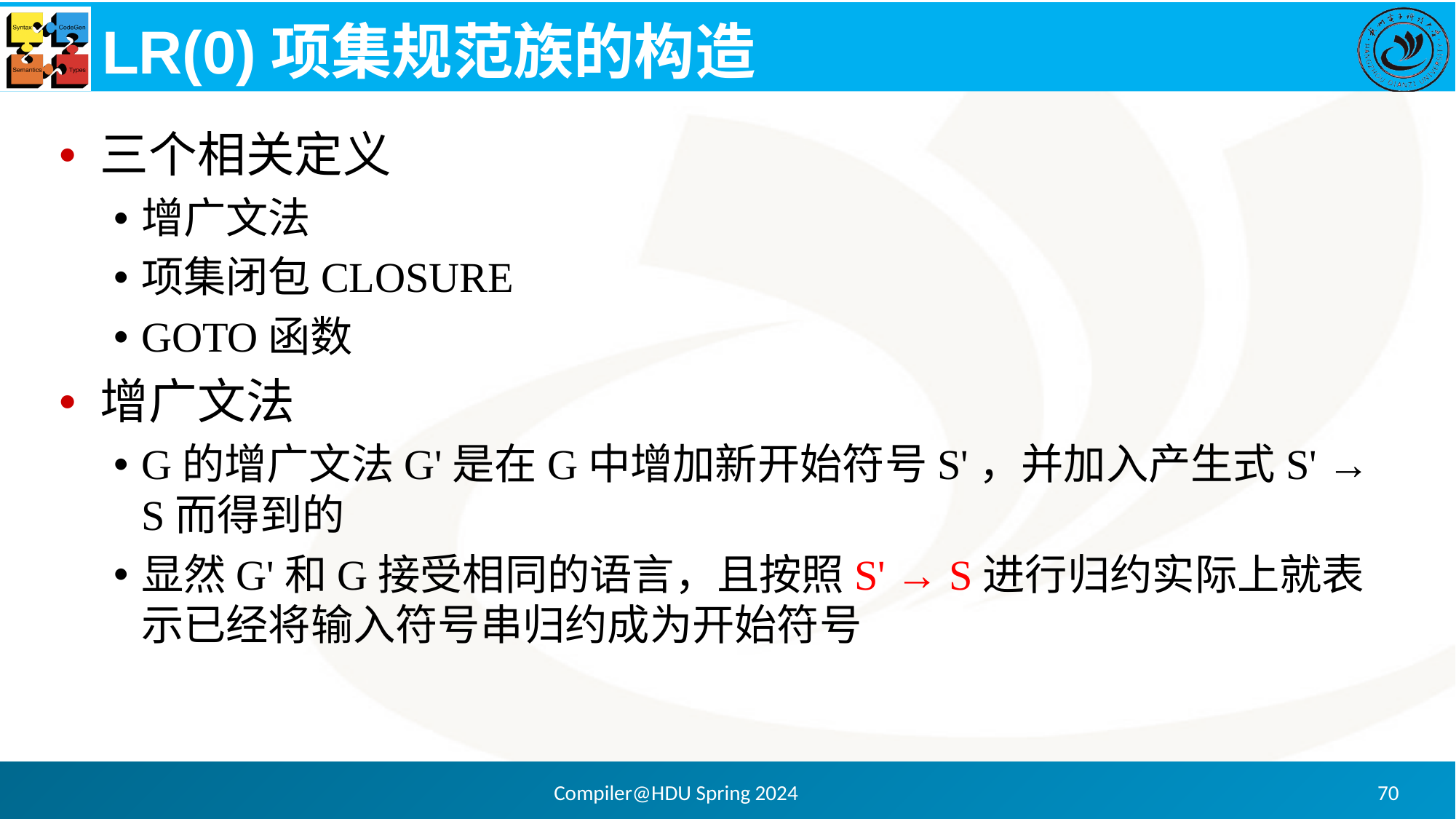

# LR(0)项集规范族的构造
三个相关定义
增广文法
项集闭包CLOSURE
GOTO函数
增广文法
G的增广文法G'是在G中增加新开始符号S'，并加入产生式S' → S而得到的
显然G'和G接受相同的语言，且按照S' → S进行归约实际上就表示已经将输入符号串归约成为开始符号
Compiler@HDU Spring 2024
70